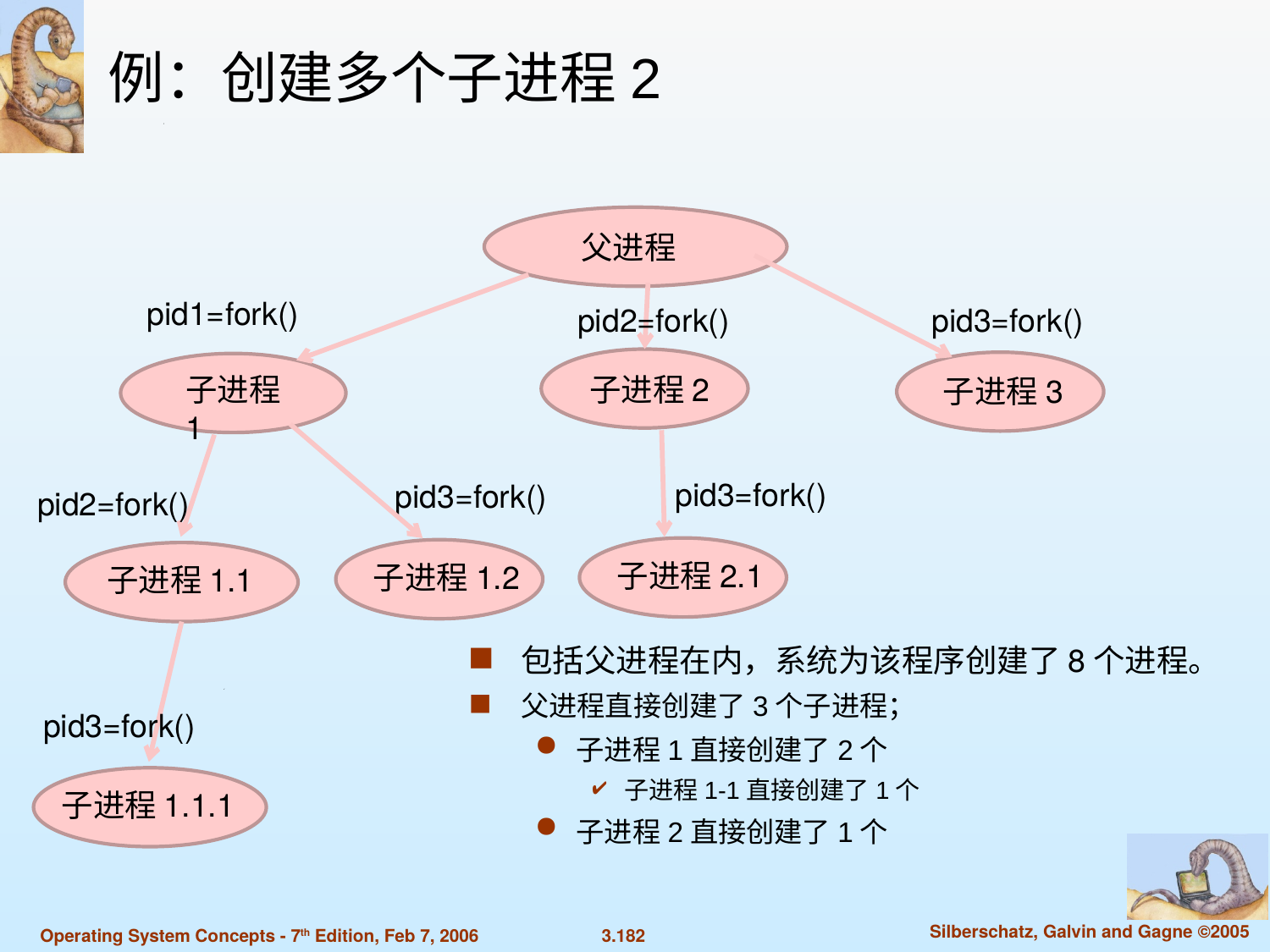

例：创建多个子进程2

父进程
pid1=fork()
pid2=fork()
pid3=fork()

子进程1
子进程2
子进程3
pid3=fork()
pid3=fork()
pid2=fork()

子进程2.1
子进程1.2
子进程1.1
包括父进程在内，系统为该程序创建了8个进程。
父进程直接创建了3个子进程；
子进程1直接创建了2个
子进程1-1直接创建了1个
子进程2直接创建了1个
pid3=fork()

子进程1.1.1